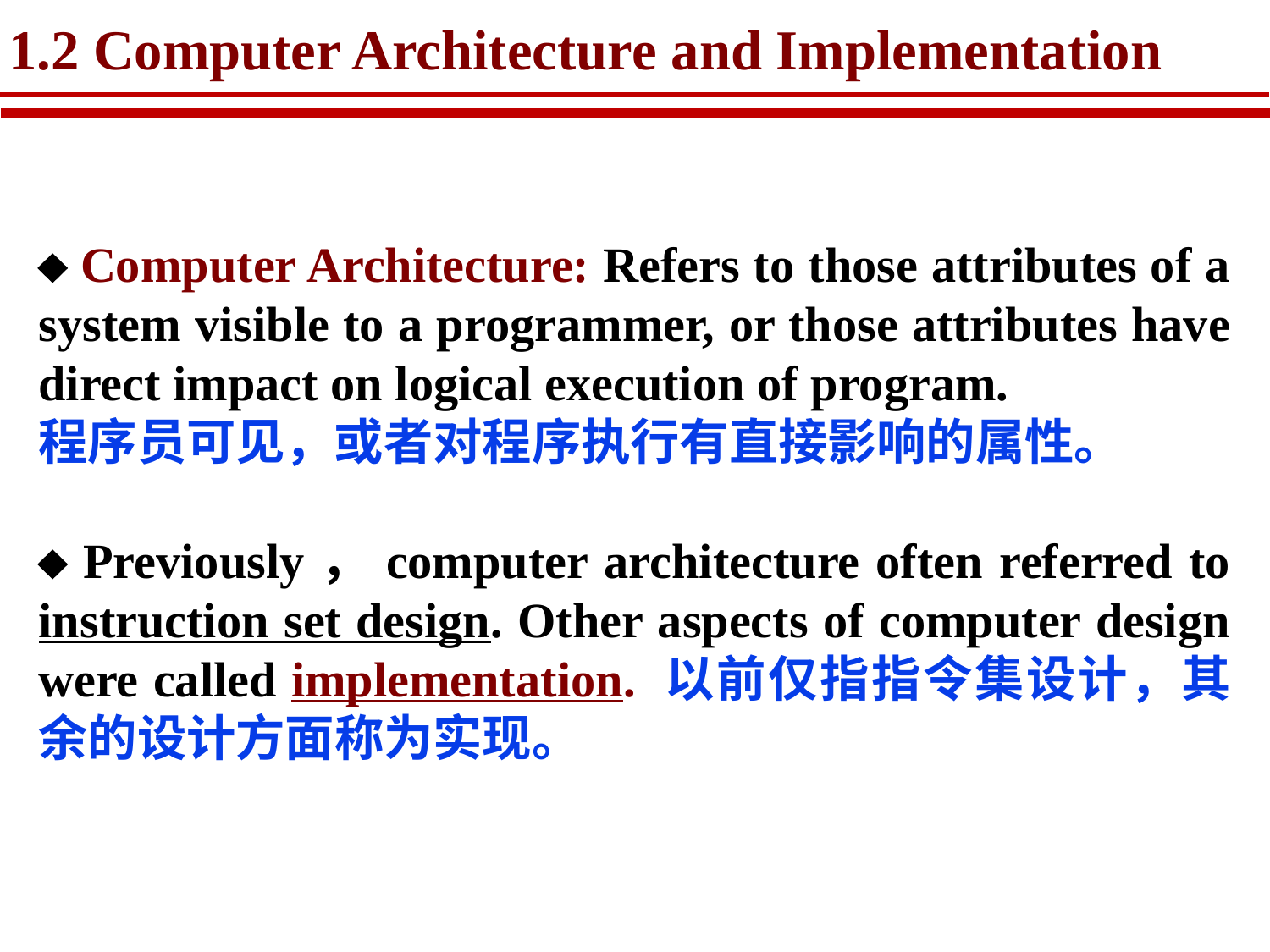

# 1.2 Computer Architecture and Implementation
♦ Computer Architecture: Refers to those attributes of a system visible to a programmer, or those attributes have direct impact on logical execution of program.
程序员可见，或者对程序执行有直接影响的属性。

♦ Previously，computer architecture often referred to instruction set design. Other aspects of computer design were called implementation. 以前仅指指令集设计，其余的设计方面称为实现。